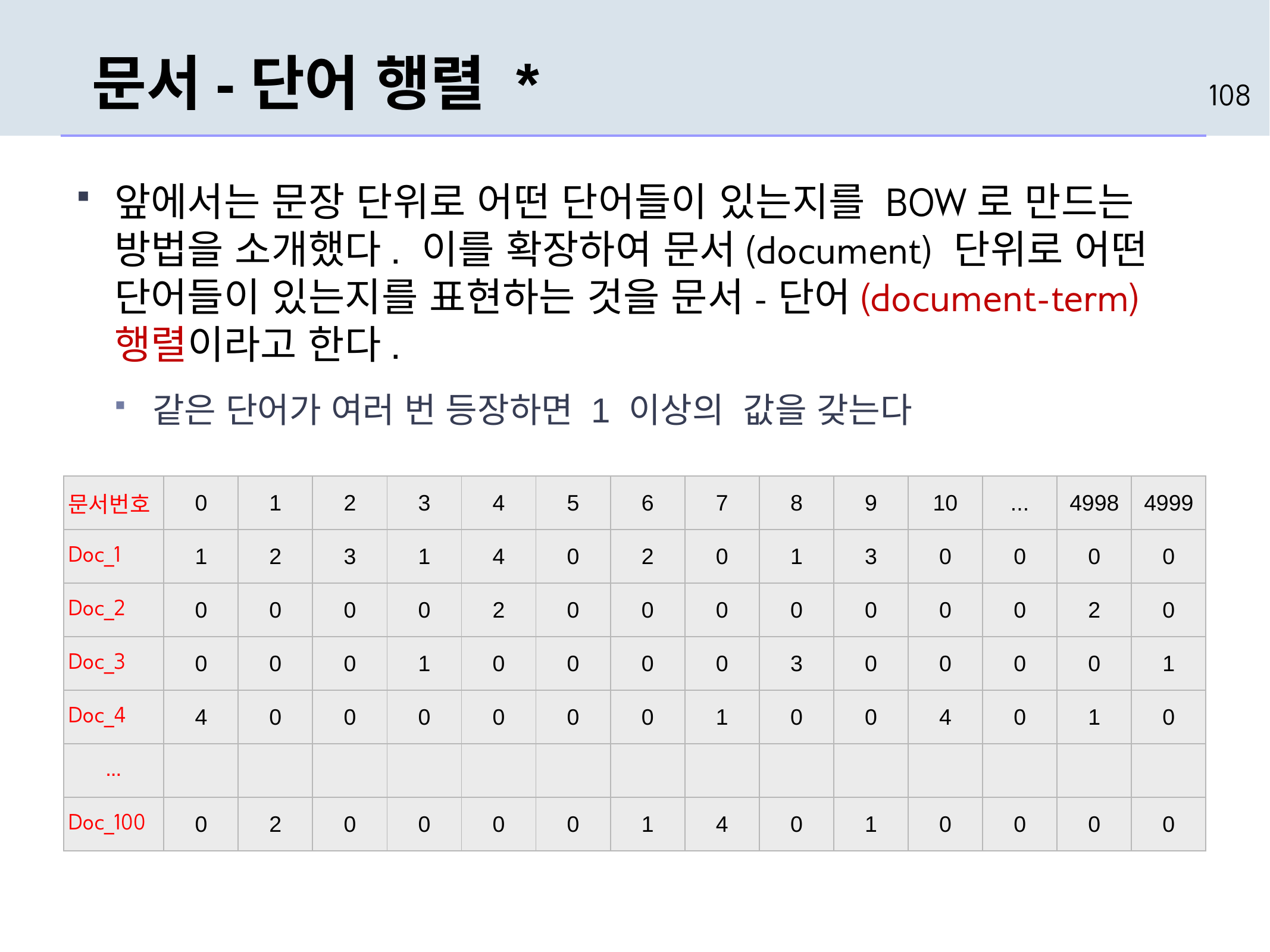

# 문서-단어 행렬 *
108
앞에서는 문장 단위로 어떤 단어들이 있는지를 BOW로 만드는 방법을 소개했다. 이를 확장하여 문서(document) 단위로 어떤 단어들이 있는지를 표현하는 것을 문서-단어(document-term) 행렬이라고 한다.
같은 단어가 여러 번 등장하면 1 이상의  값을 갖는다

| 문서번호 | 0 | 1 | 2 | 3 | 4 | 5 | 6 | 7 | 8 | 9 | 10 | ... | 4998 | 4999 |
| --- | --- | --- | --- | --- | --- | --- | --- | --- | --- | --- | --- | --- | --- | --- |
| Doc\_1 | 1 | 2 | 3 | 1 | 4 | 0 | 2 | 0 | 1 | 3 | 0 | 0 | 0 | 0 |
| Doc\_2 | 0 | 0 | 0 | 0 | 2 | 0 | 0 | 0 | 0 | 0 | 0 | 0 | 2 | 0 |
| Doc\_3 | 0 | 0 | 0 | 1 | 0 | 0 | 0 | 0 | 3 | 0 | 0 | 0 | 0 | 1 |
| Doc\_4 | 4 | 0 | 0 | 0 | 0 | 0 | 0 | 1 | 0 | 0 | 4 | 0 | 1 | 0 |
| ... |  |  |  |  |  |  |  |  |  |  |  |  |  |  |
| Doc\_100 | 0 | 2 | 0 | 0 | 0 | 0 | 1 | 4 | 0 | 1 | 0 | 0 | 0 | 0 |